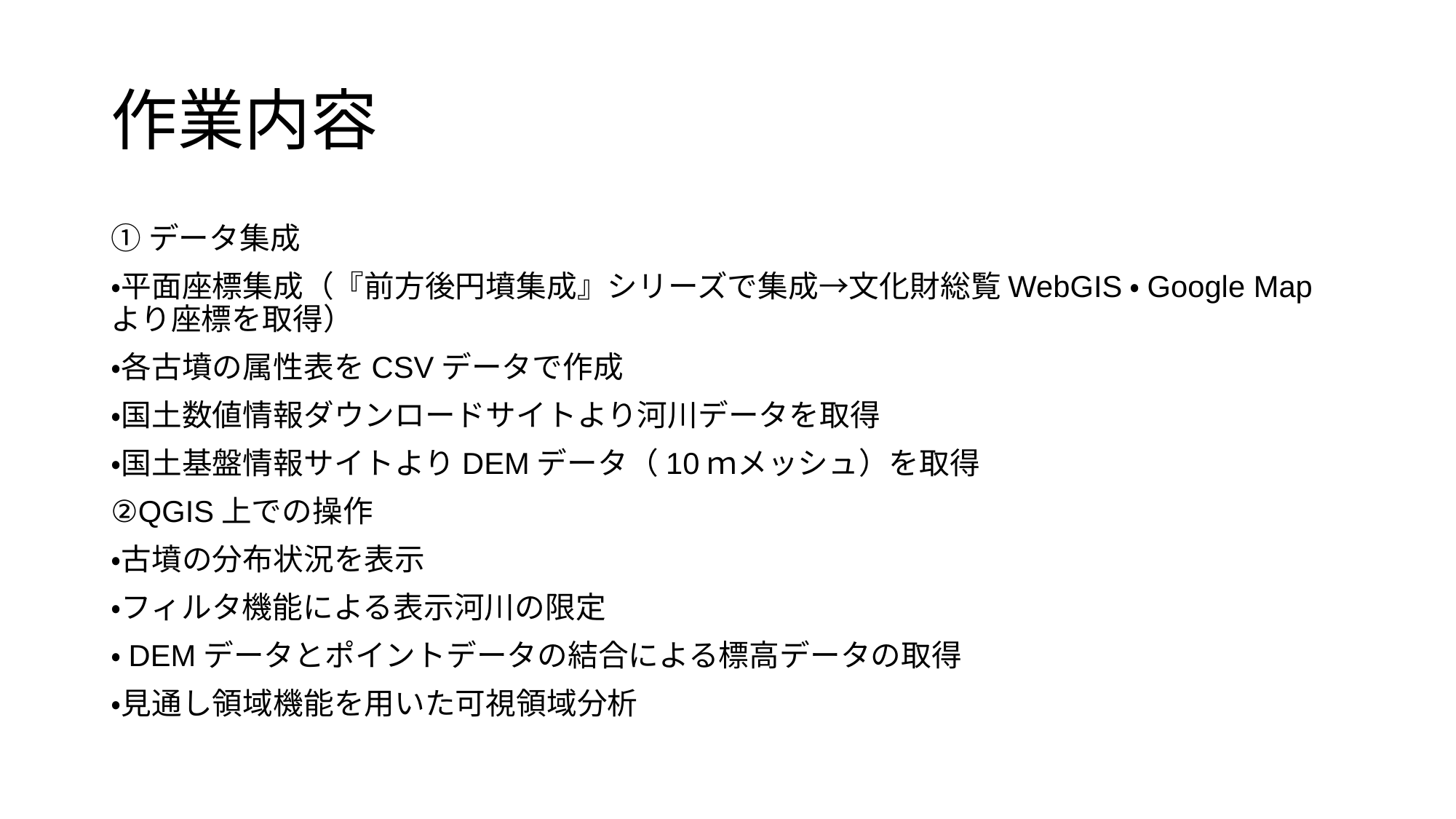

# 作業内容
①データ集成
・平面座標集成（『前方後円墳集成』シリーズで集成→文化財総覧WebGIS・Google Mapより座標を取得）
・各古墳の属性表をCSVデータで作成
・国土数値情報ダウンロードサイトより河川データを取得
・国土基盤情報サイトよりDEMデータ（10ｍメッシュ）を取得
②QGIS上での操作
・古墳の分布状況を表示
・フィルタ機能による表示河川の限定
・DEMデータとポイントデータの結合による標高データの取得
・見通し領域機能を用いた可視領域分析